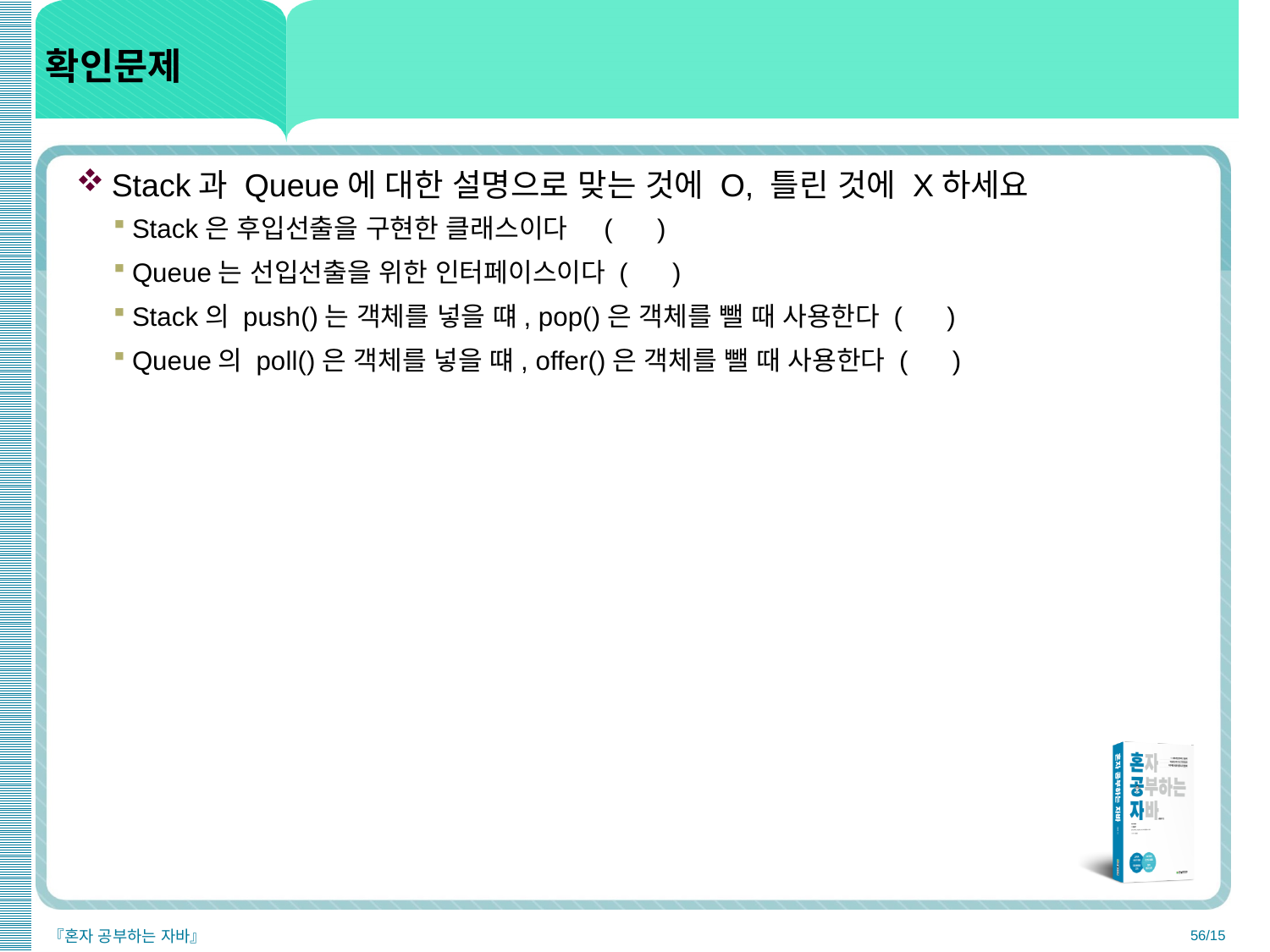

# 확인문제
Stack과 Queue에 대한 설명으로 맞는 것에 O, 틀린 것에 X하세요
Stack은 후입선출을 구현한 클래스이다    (      )
Queue는 선입선출을 위한 인터페이스이다 (      )
Stack의 push()는 객체를 넣을 떄, pop()은 객체를 뺄 때 사용한다 (      )
Queue의 poll()은 객체를 넣을 떄, offer()은 객체를 뺄 때 사용한다 (      )